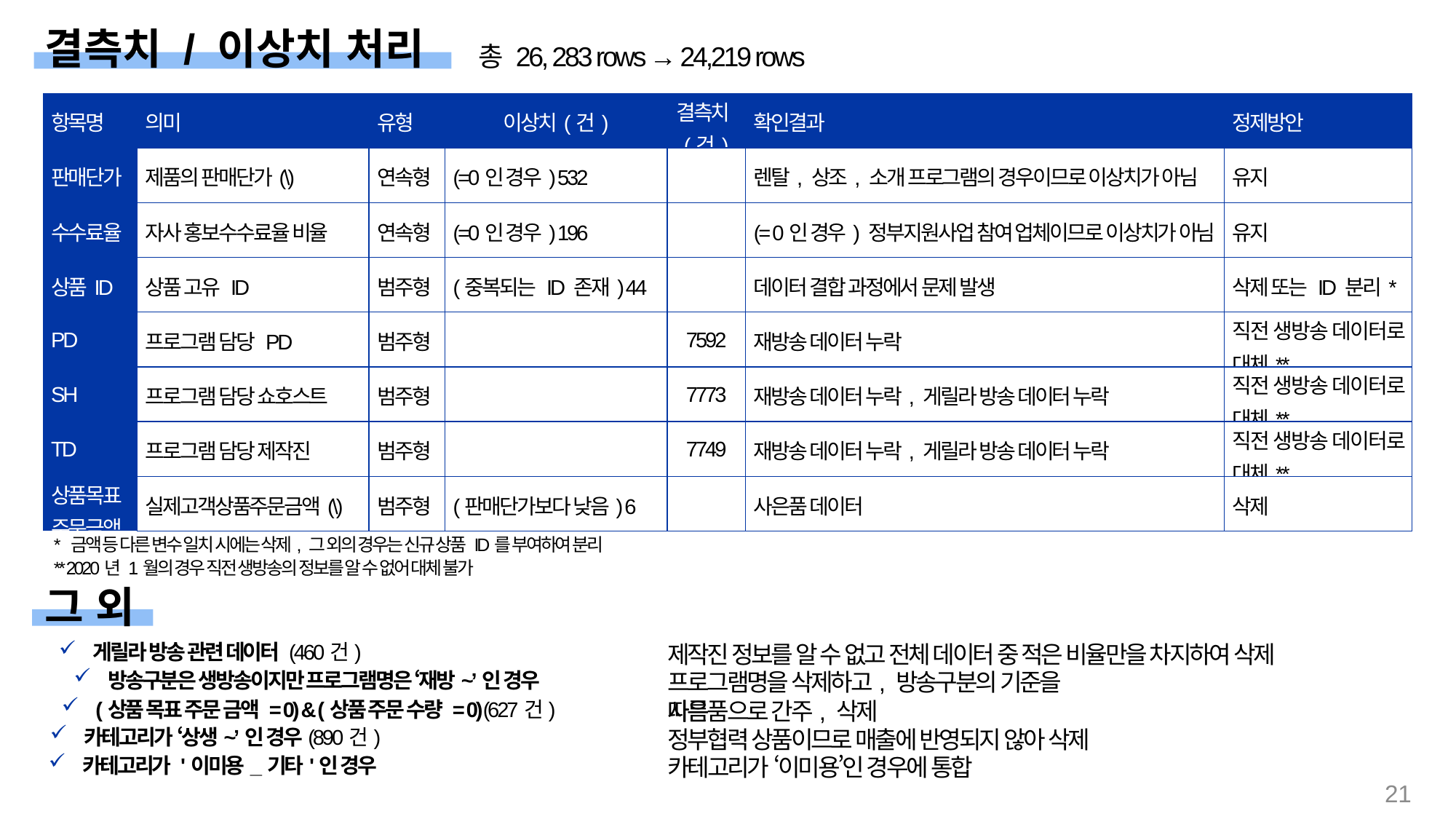

결측치 / 이상치 처리
총 26, 283 rows → 24,219 rows

| 항목명 | 의미 | 유형 | 이상치(건) | 결측치(건) | 확인결과 | 정제방안 |
| --- | --- | --- | --- | --- | --- | --- |
| 판매단가 | 제품의 판매단가(\) | 연속형 | (=0인 경우) 532 |  | 렌탈, 상조, 소개 프로그램의 경우이므로 이상치가 아님 | 유지 |
| 수수료율 | 자사 홍보수수료율 비율 | 연속형 | (=0인 경우) 196 |  | (= 0인 경우) 정부지원사업 참여 업체이므로 이상치가 아님 | 유지 |
| 상품ID | 상품 고유 ID | 범주형 | (중복되는 ID 존재) 44 |  | 데이터 결합 과정에서 문제 발생 | 삭제 또는 ID 분리\* |
| PD | 프로그램 담당 PD | 범주형 |  | 7592 | 재방송 데이터 누락 | 직전 생방송 데이터로 대체\*\* |
| SH | 프로그램 담당 쇼호스트 | 범주형 |  | 7773 | 재방송 데이터 누락, 게릴라 방송 데이터 누락 | 직전 생방송 데이터로 대체\*\* |
| TD | 프로그램 담당 제작진 | 범주형 |  | 7749 | 재방송 데이터 누락, 게릴라 방송 데이터 누락 | 직전 생방송 데이터로 대체\*\* |
| 상품목표 주문금액 | 실제고객상품주문금액(\) | 범주형 | (판매단가보다 낮음) 6 |  | 사은품 데이터 | 삭제 |
*  금액 등 다른 변수 일치 시에는 삭제, 그 외의 경우는 신규 상품 ID를 부여하여 분리
** 2020년 1월의 경우 직전 생방송의 정보를 알 수 없어 대체 불가
그 외

게릴라 방송 관련 데이터 (460건)
제작진 정보를 알 수 없고 전체 데이터 중 적은 비율만을 차지하여 삭제
방송구분은 생방송이지만 프로그램명은 ‘재방~’인 경우
프로그램명을 삭제하고, 방송구분의 기준을 따름
(상품 목표 주문 금액 = 0) & (상품 주문 수량 = 0)(627건)
사은품으로 간주, 삭제
카테고리가 ‘상생~’인 경우(890건)
정부협력 상품이므로 매출에 반영되지 않아 삭제
카테고리가 '이미용_기타'인 경우
카테고리가 ‘이미용’인 경우에 통합
21